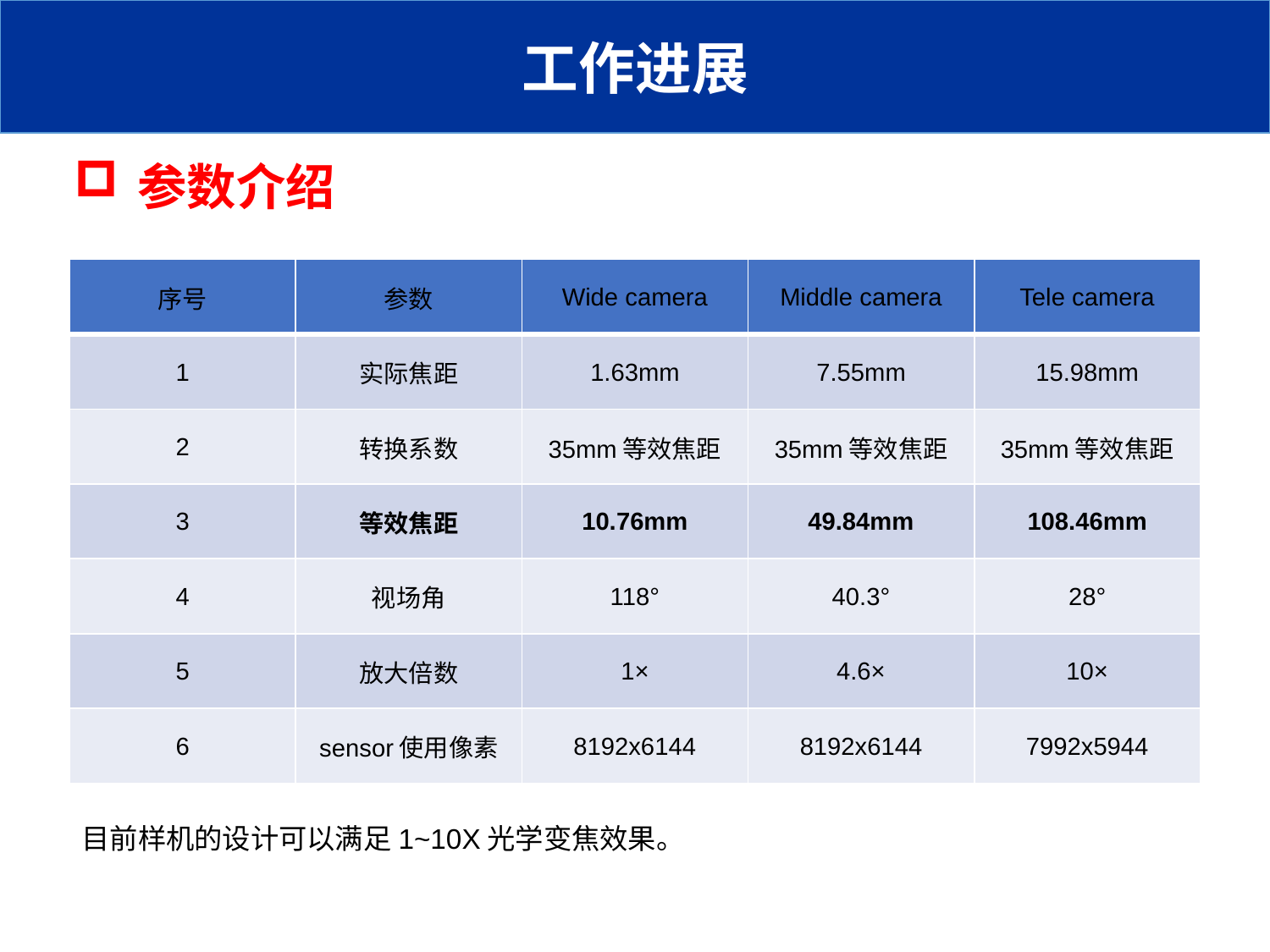

工作进展
参数介绍
| 序号 | 参数 | Wide camera | Middle camera | Tele camera |
| --- | --- | --- | --- | --- |
| 1 | 实际焦距 | 1.63mm | 7.55mm | 15.98mm |
| 2 | 转换系数 | 35mm等效焦距 | 35mm等效焦距 | 35mm等效焦距 |
| 3 | 等效焦距 | 10.76mm | 49.84mm | 108.46mm |
| 4 | 视场角 | 118° | 40.3° | 28° |
| 5 | 放大倍数 | 1× | 4.6× | 10× |
| 6 | sensor使用像素 | 8192x6144 | 8192x6144 | 7992x5944 |
目前样机的设计可以满足1~10X光学变焦效果。